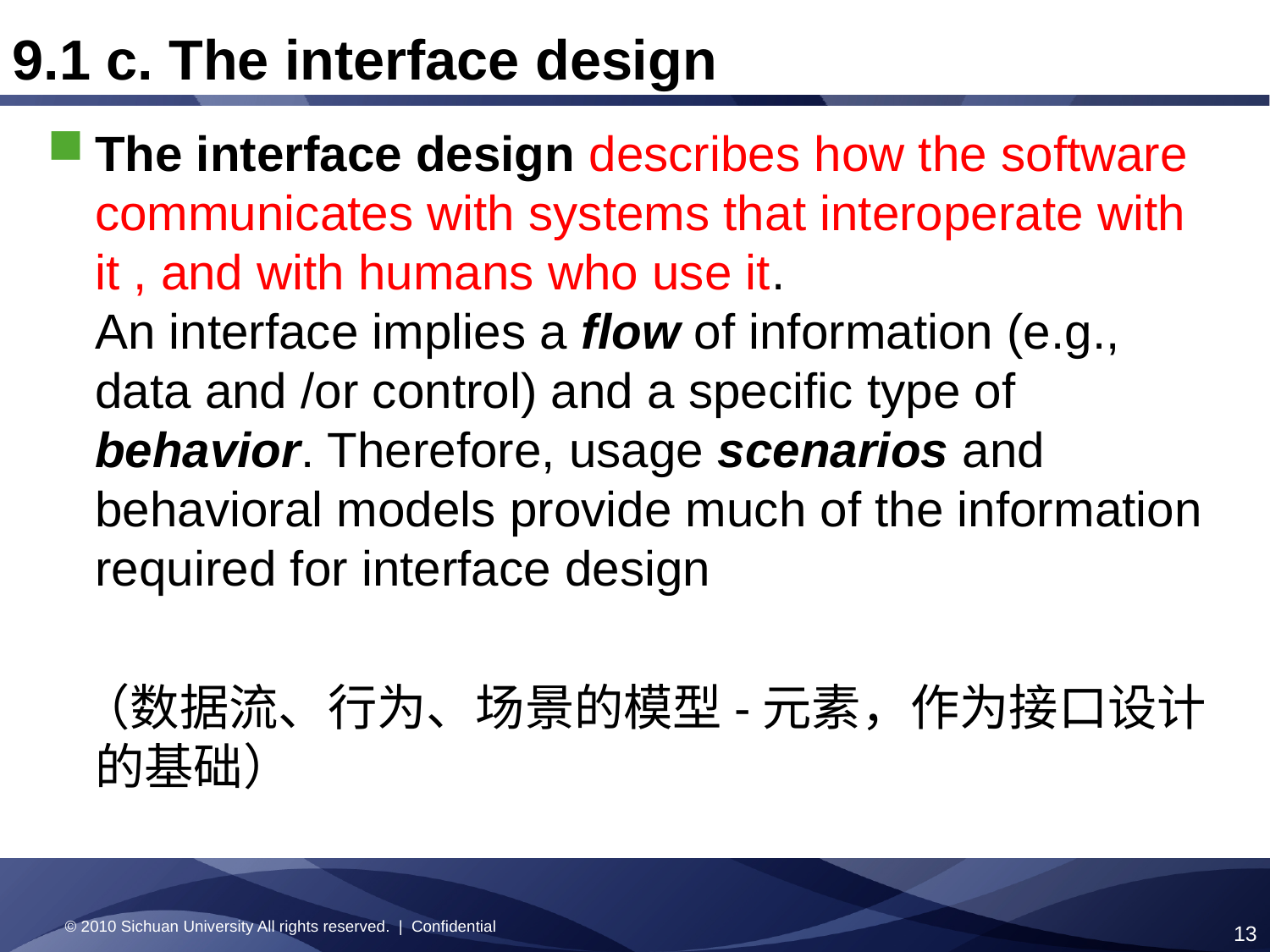

9.1 c. The interface design
The interface design describes how the software communicates with systems that interoperate with it , and with humans who use it.                           An interface implies a flow of information (e.g., data and /or control) and a specific type of behavior. Therefore, usage scenarios and behavioral models provide much of the information required for interface design

  （数据流、行为、场景的模型-元素，作为接口设计的基础）
© 2010 Sichuan University All rights reserved.  |  Confidential
13